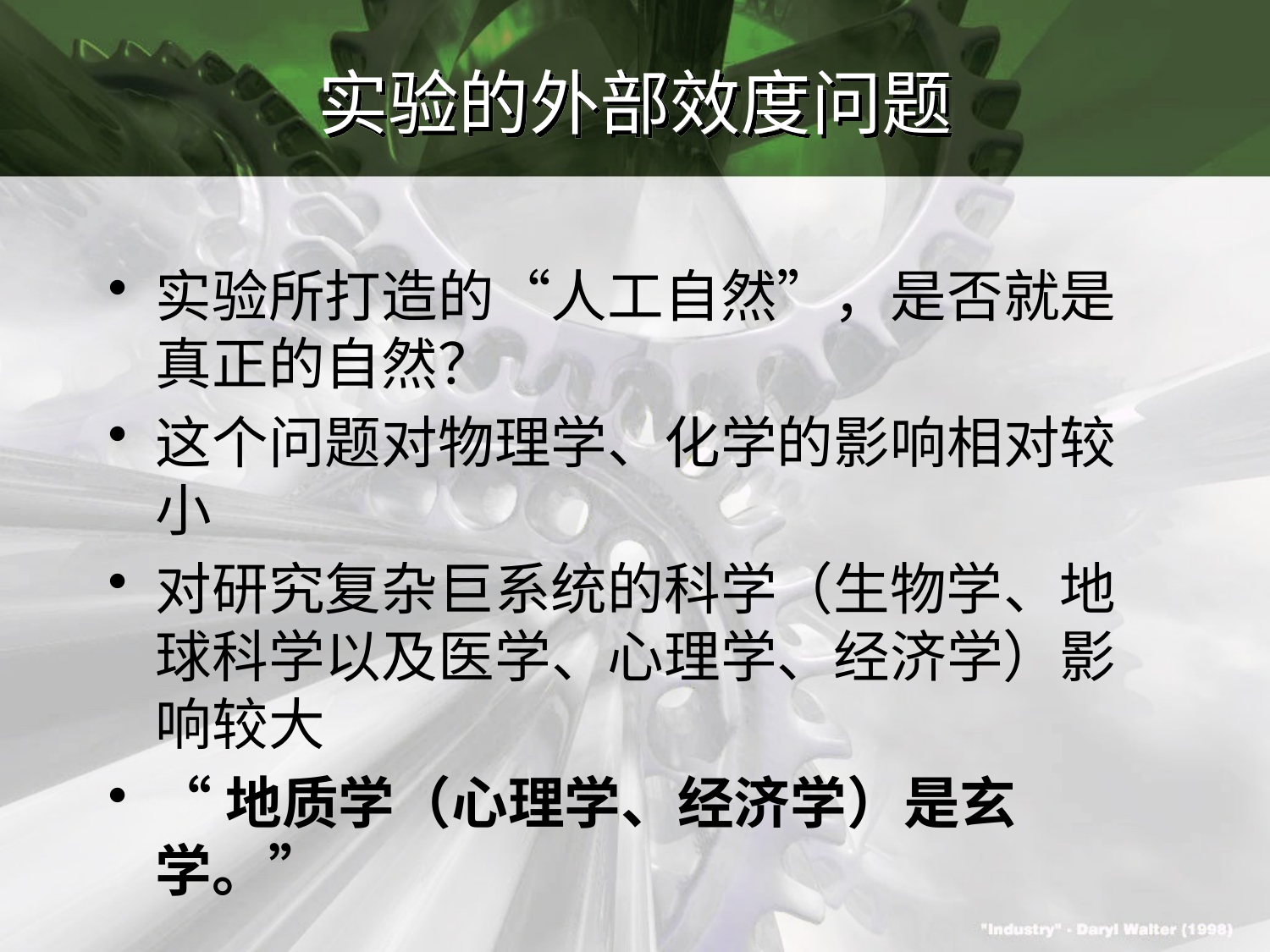

# 实验的外部效度问题
实验所打造的“人工自然”，是否就是真正的自然？
这个问题对物理学、化学的影响相对较小
对研究复杂巨系统的科学（生物学、地球科学以及医学、心理学、经济学）影响较大
“地质学（心理学、经济学）是玄学。”